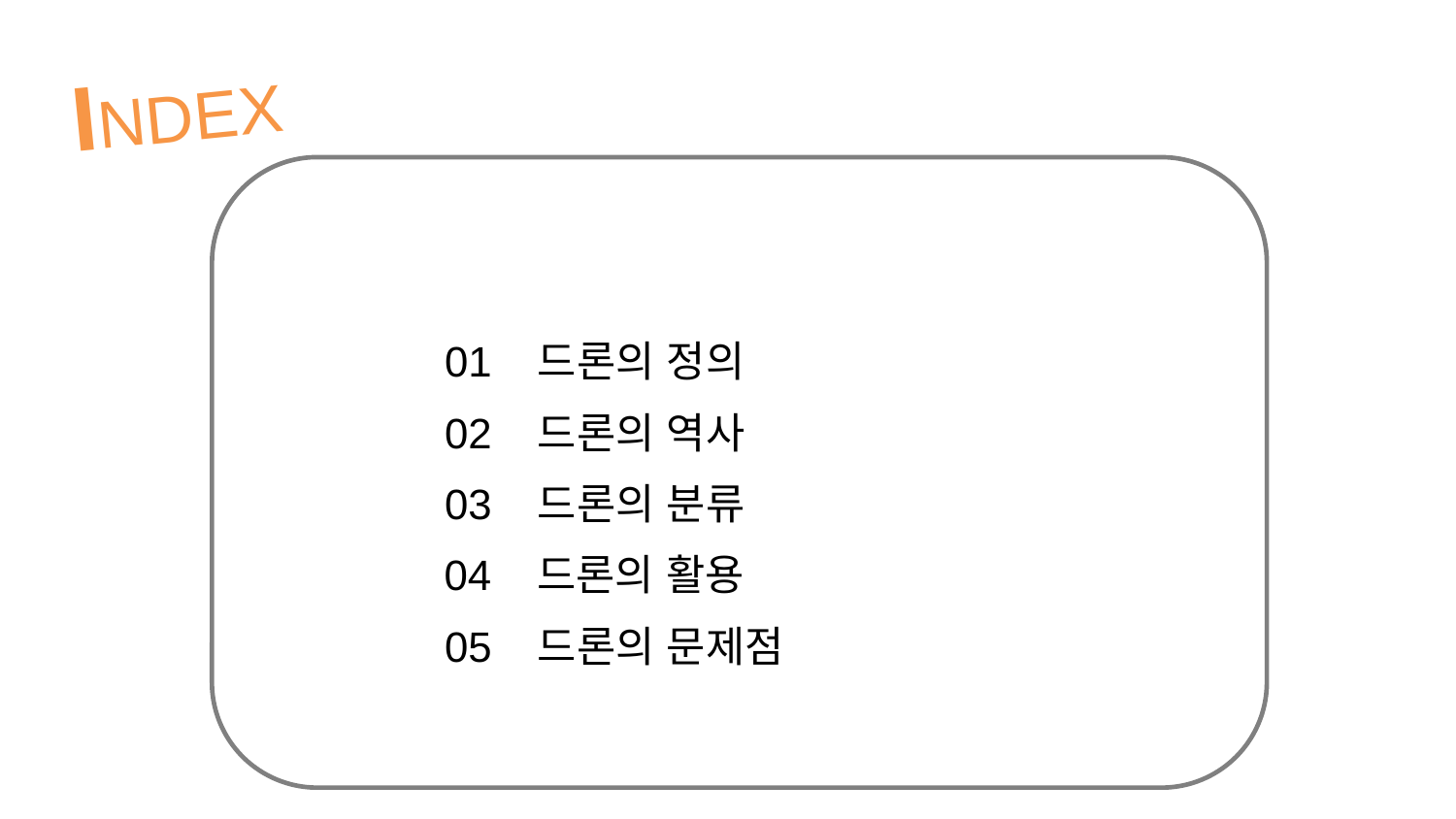

INDEX

01   드론의 정의
02   드론의 역사
03   드론의 분류
04   드론의 활용
05   드론의 문제점